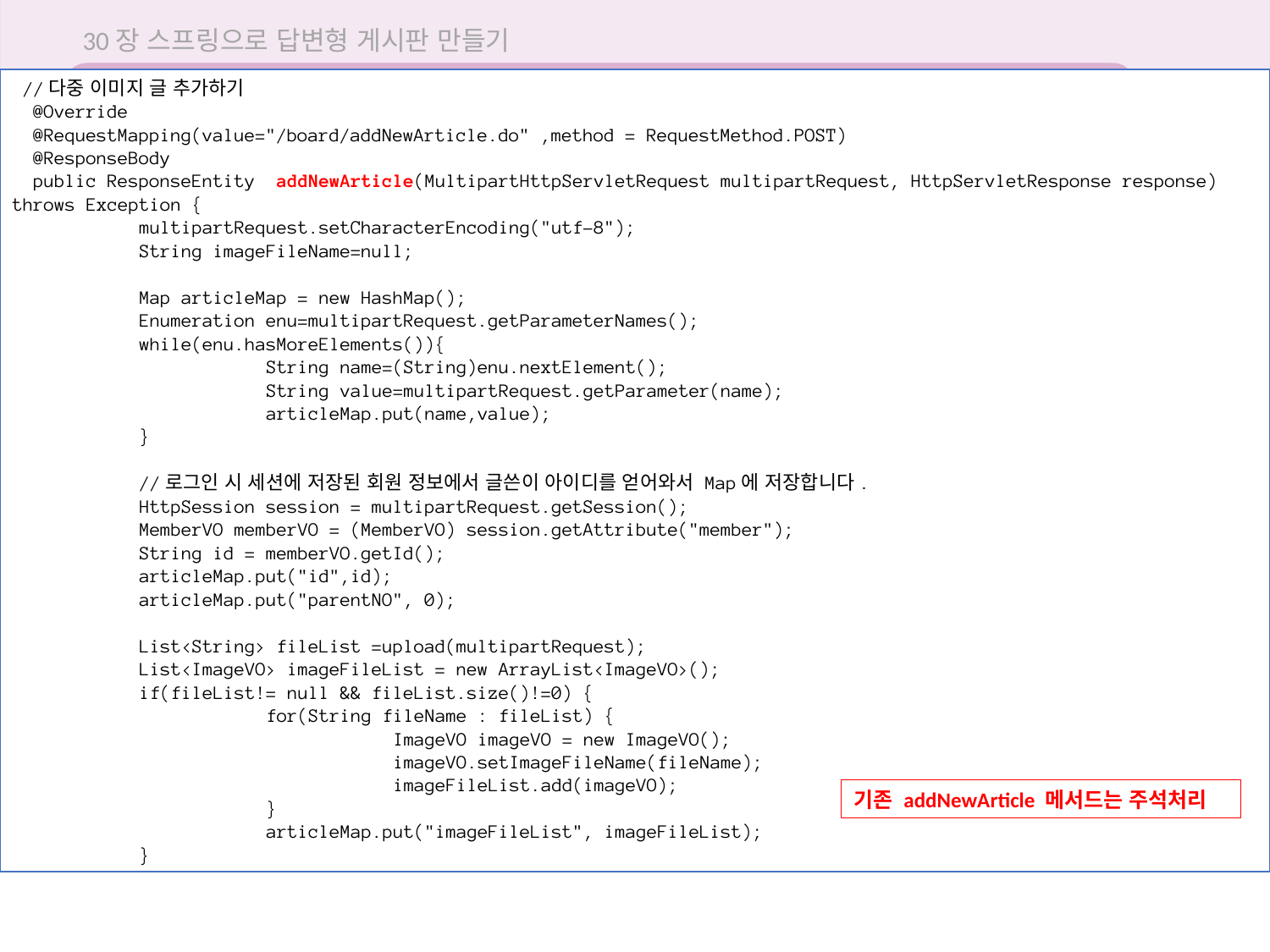

30장 스프링으로 답변형 게시판 만들기
 //다중 이미지 글 추가하기
  @Override
  @RequestMapping(value="/board/addNewArticle.do" ,method = RequestMethod.POST)
  @ResponseBody
  public ResponseEntity  addNewArticle(MultipartHttpServletRequest multipartRequest, HttpServletResponse response) throws Exception {
	multipartRequest.setCharacterEncoding("utf-8");
	String imageFileName=null;

	Map articleMap = new HashMap();
	Enumeration enu=multipartRequest.getParameterNames();
	while(enu.hasMoreElements()){
		String name=(String)enu.nextElement();
		String value=multipartRequest.getParameter(name);
		articleMap.put(name,value);
	}

	//로그인 시 세션에 저장된 회원 정보에서 글쓴이 아이디를 얻어와서 Map에 저장합니다.
	HttpSession session = multipartRequest.getSession();
	MemberVO memberVO = (MemberVO) session.getAttribute("member");
	String id = memberVO.getId();
	articleMap.put("id",id);
	articleMap.put("parentNO", 0);

	List<String> fileList =upload(multipartRequest);
	List<ImageVO> imageFileList = new ArrayList<ImageVO>();
	if(fileList!= null && fileList.size()!=0) {
		for(String fileName : fileList) {
			ImageVO imageVO = new ImageVO();
			imageVO.setImageFileName(fileName);
			imageFileList.add(imageVO);
		}
		articleMap.put("imageFileList", imageFileList);
	}
30.5 새 글 추가하기
기존 addNewArticle 메서드는 주석처리